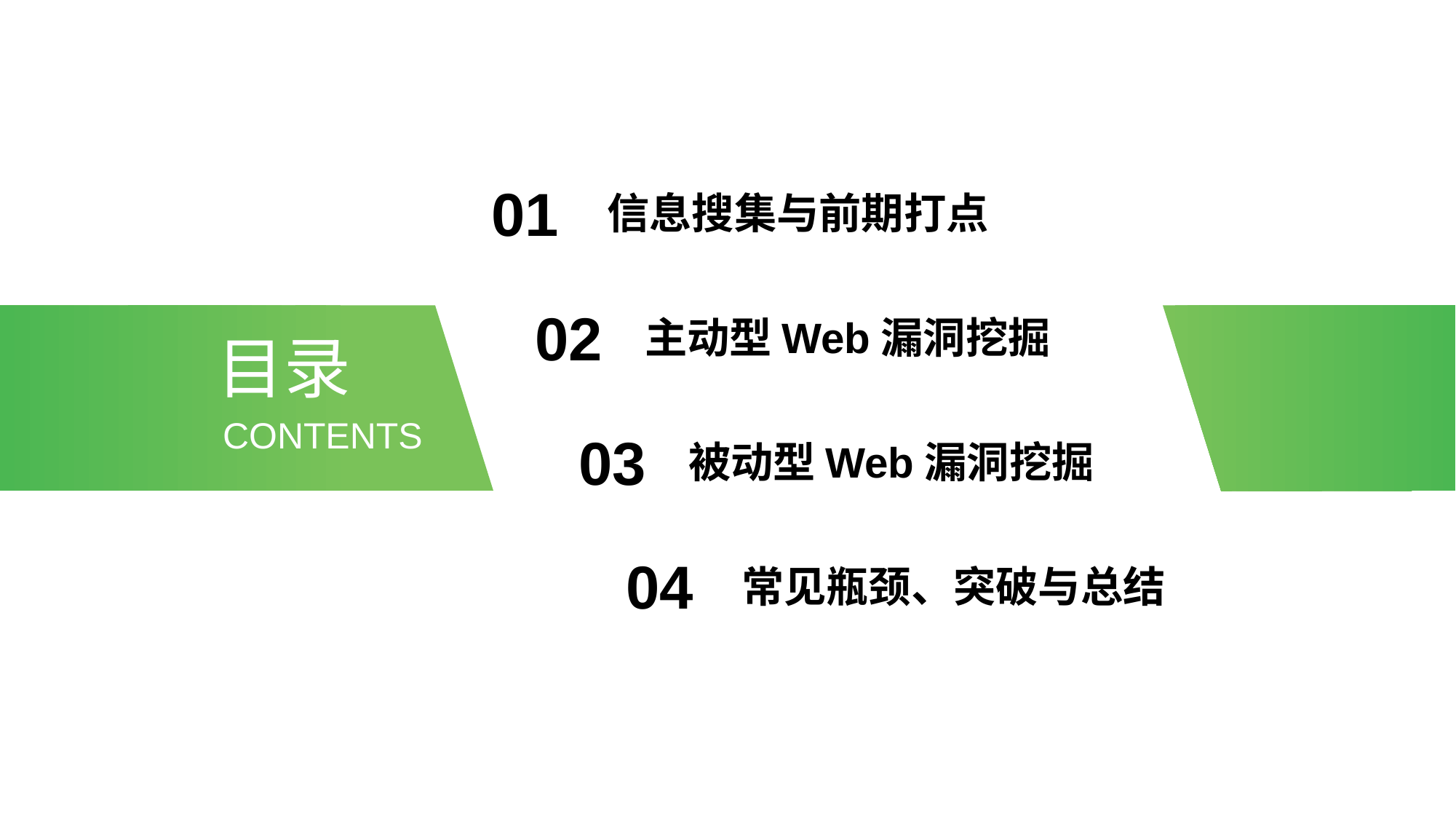

01
信息搜集与前期打点
02
主动型Web漏洞挖掘
目录
CONTENTS
03
被动型Web漏洞挖掘
04
常见瓶颈、突破与总结